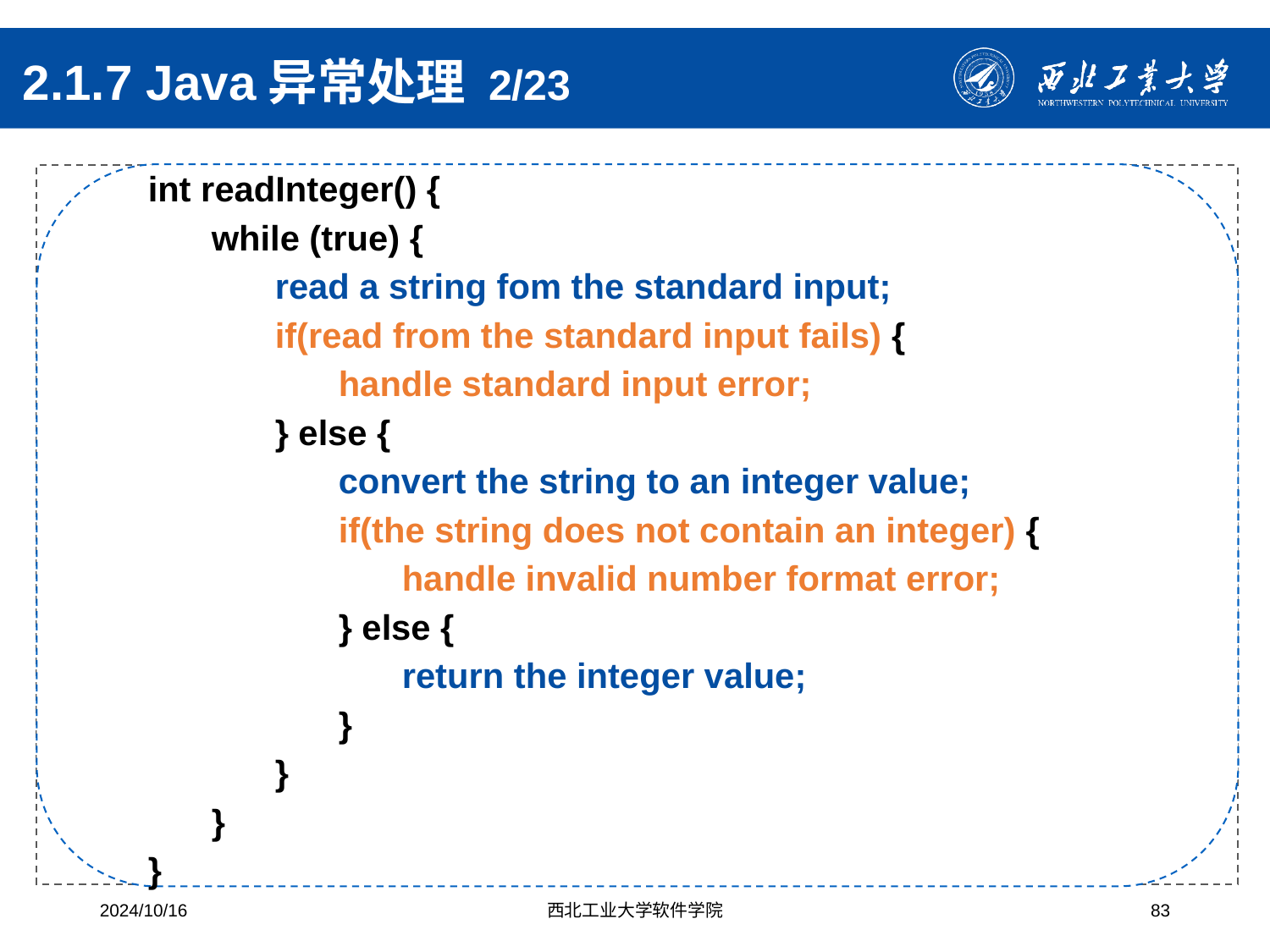

# 2.1.7 Java异常处理 2/23
int readInteger() {
while (true) {
read a string fom the standard input;
if(read from the standard input fails) {
handle standard input error;
} else {
convert the string to an integer value;
if(the string does not contain an integer) {
handle invalid number format error;
} else {
return the integer value;
}
}
}
}
Java异常处理机制
在传统编程模式中，为了确保程序的健壮性，会在业务代码中增加错误检测和处理的代码

2024/10/16
西北工业大学软件学院
83